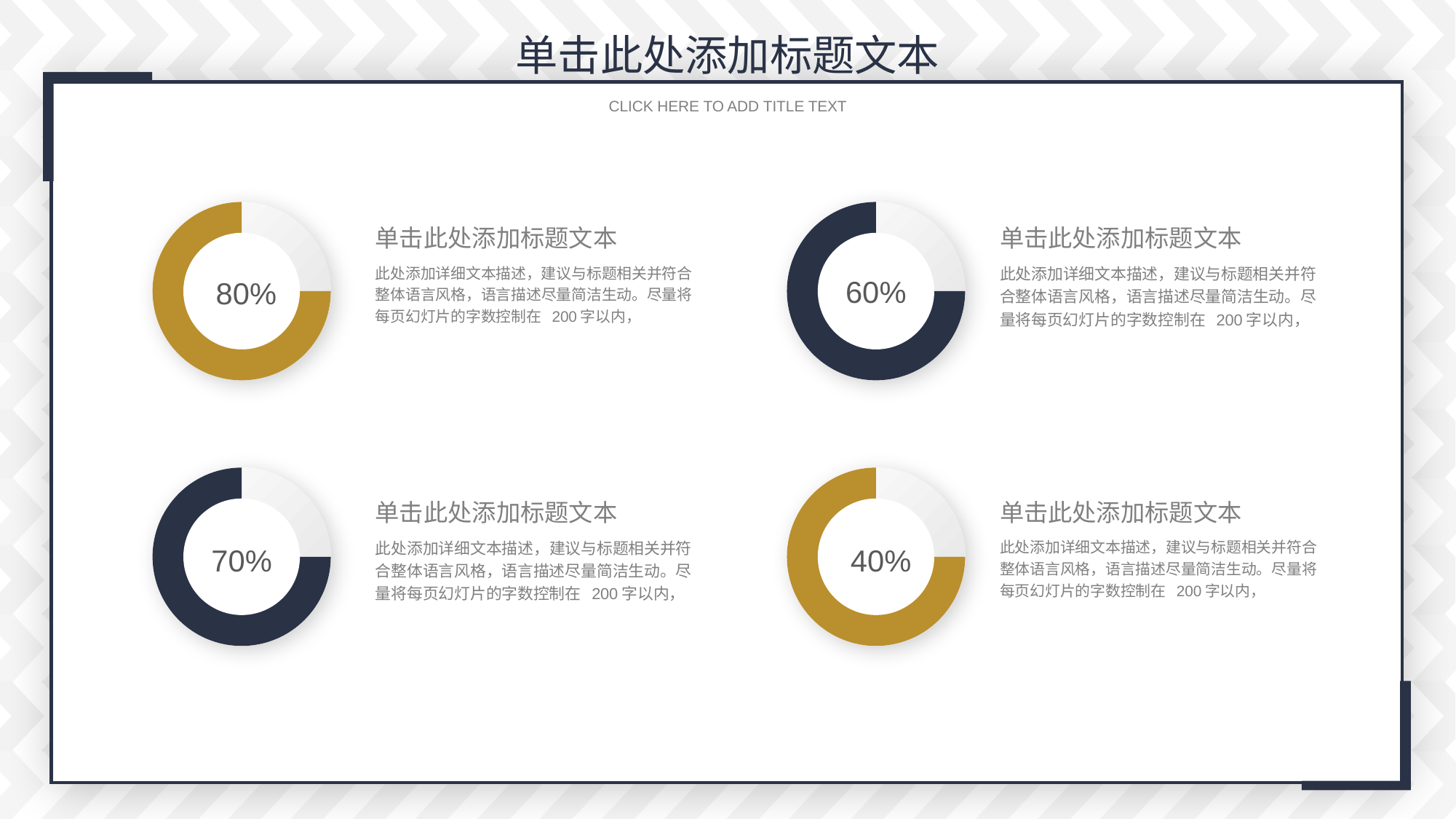

单击此处添加标题文本
 CLICK HERE TO ADD TITLE TEXT

单击此处添加标题文本
此处添加详细文本描述，建议与标题相关并符合整体语言风格，语言描述尽量简洁生动。尽量将每页幻灯片的字数控制在  200字以内，
单击此处添加标题文本
此处添加详细文本描述，建议与标题相关并符合整体语言风格，语言描述尽量简洁生动。尽量将每页幻灯片的字数控制在  200字以内，

60%
80%

单击此处添加标题文本
此处添加详细文本描述，建议与标题相关并符合整体语言风格，语言描述尽量简洁生动。尽量将每页幻灯片的字数控制在  200字以内，
单击此处添加标题文本
此处添加详细文本描述，建议与标题相关并符合整体语言风格，语言描述尽量简洁生动。尽量将每页幻灯片的字数控制在  200字以内，

40%
70%